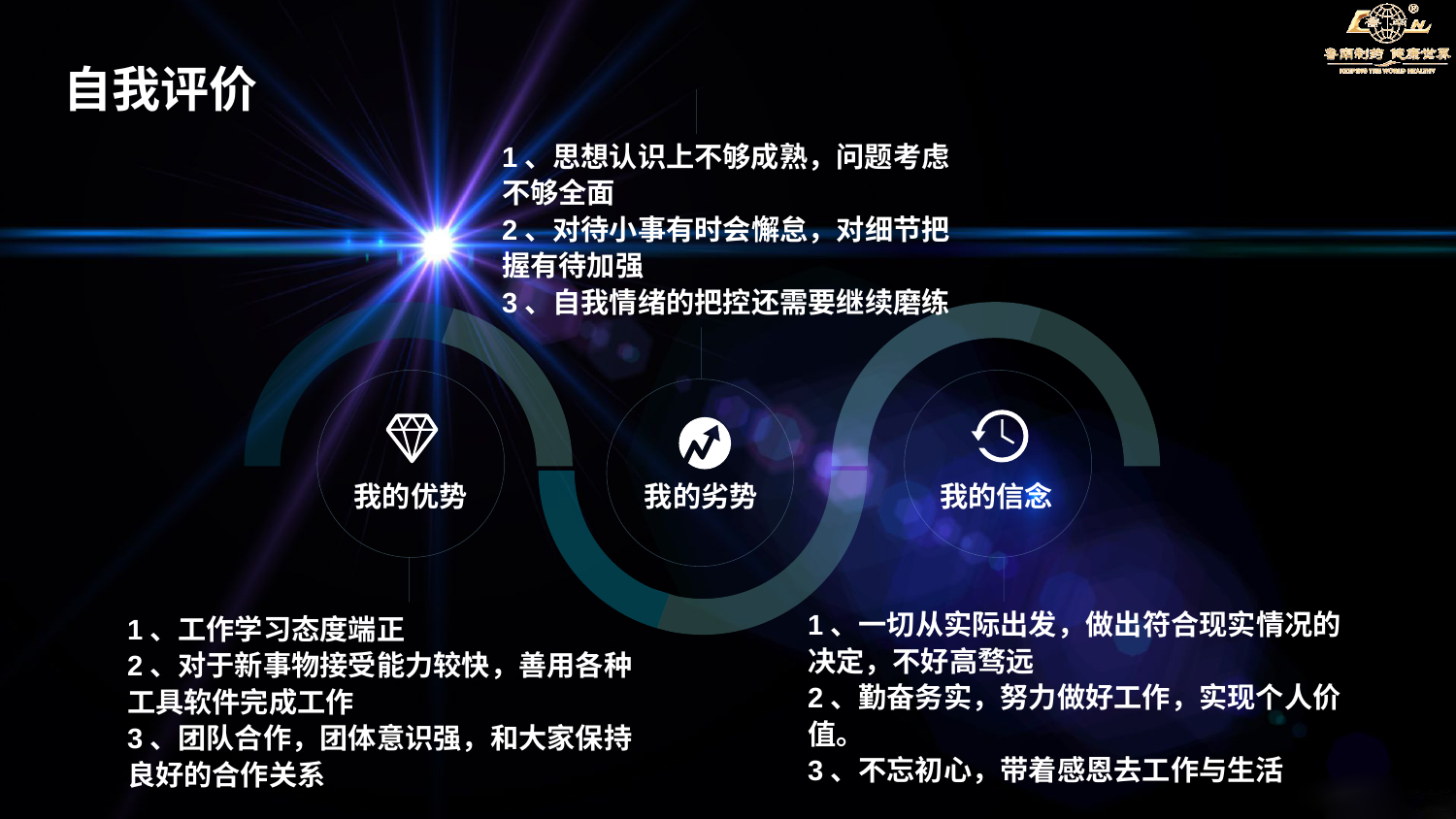

自我评价

1、思想认识上不够成熟，问题考虑不够全面
2、对待小事有时会懈怠，对细节把握有待加强
3、自我情绪的把控还需要继续磨练

我的优势

我的信念

我的劣势

1、工作学习态度端正
2、对于新事物接受能力较快，善用各种工具软件完成工作
3、团队合作，团体意识强，和大家保持良好的合作关系

1、一切从实际出发，做出符合现实情况的决定，不好高骛远
2、勤奋务实，努力做好工作，实现个人价值。
3、不忘初心，带着感恩去工作与生活